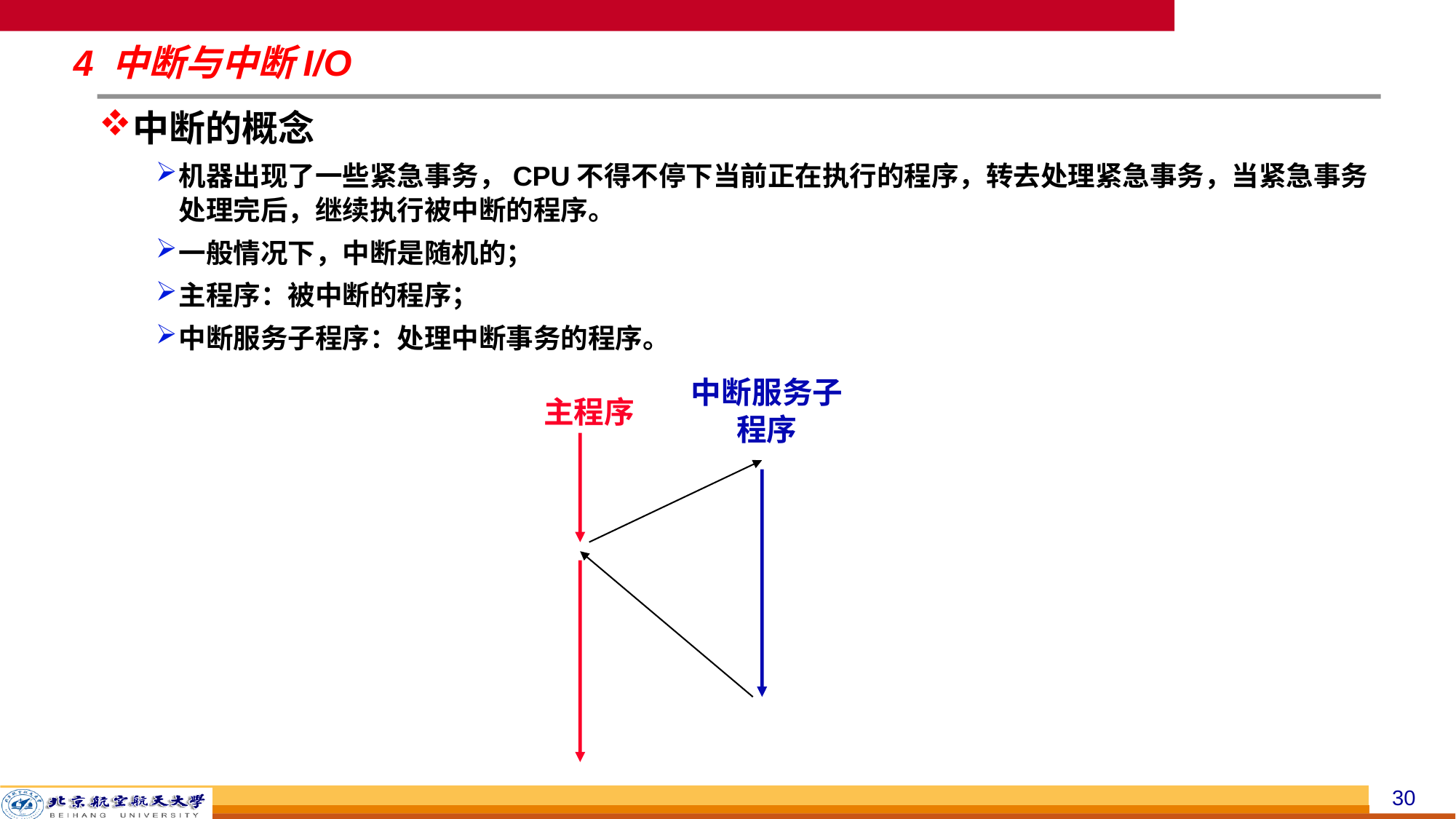

# 4 中断与中断I/O
中断的概念
机器出现了一些紧急事务，CPU不得不停下当前正在执行的程序，转去处理紧急事务，当紧急事务处理完后，继续执行被中断的程序。
一般情况下，中断是随机的；
主程序：被中断的程序；
中断服务子程序：处理中断事务的程序。
中断服务子程序
主程序